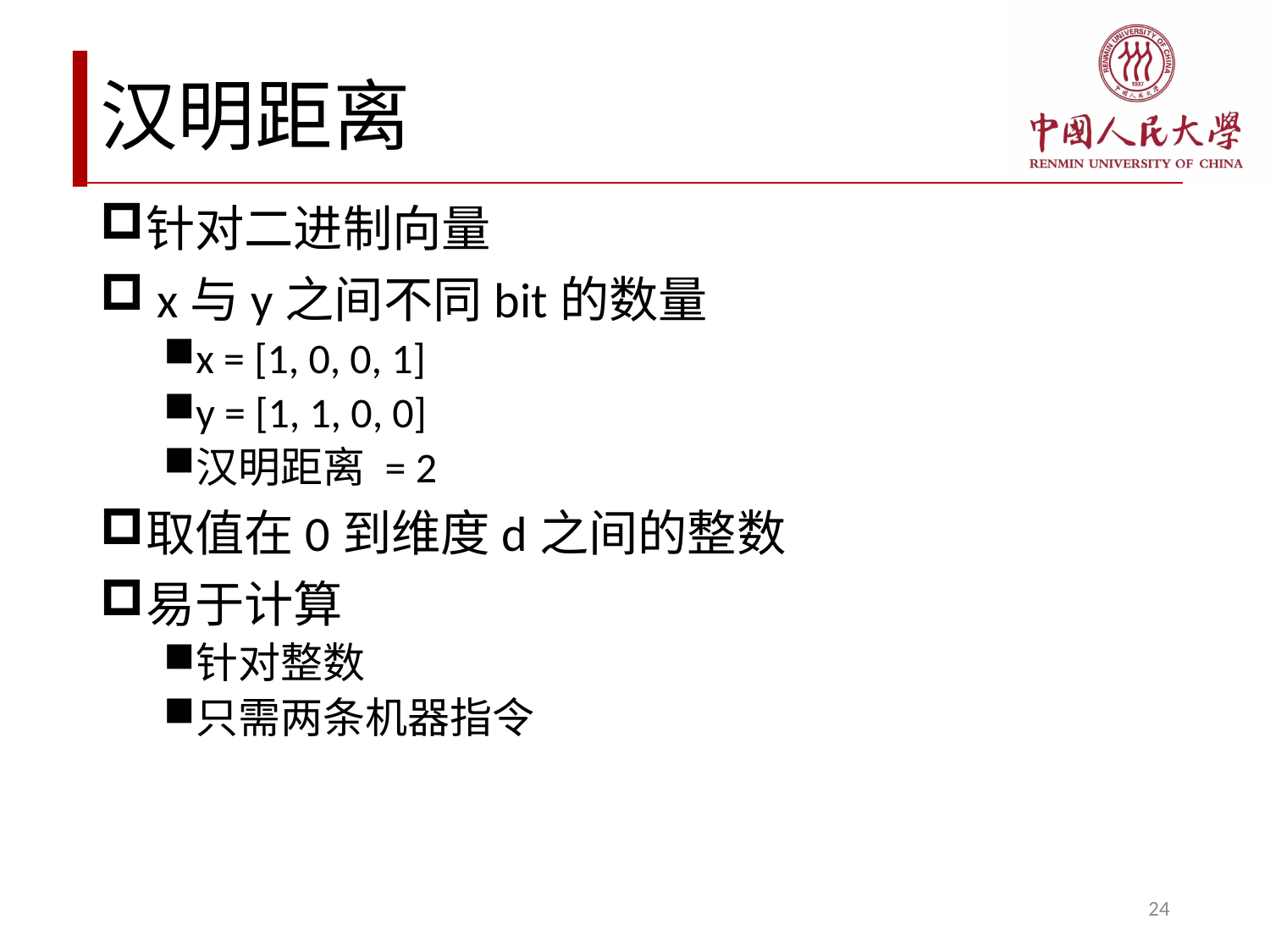

# 汉明距离
针对二进制向量
 x与y之间不同bit的数量
x = [1, 0, 0, 1]
y = [1, 1, 0, 0]
汉明距离 = 2
取值在0到维度d之间的整数
易于计算
针对整数
只需两条机器指令
24